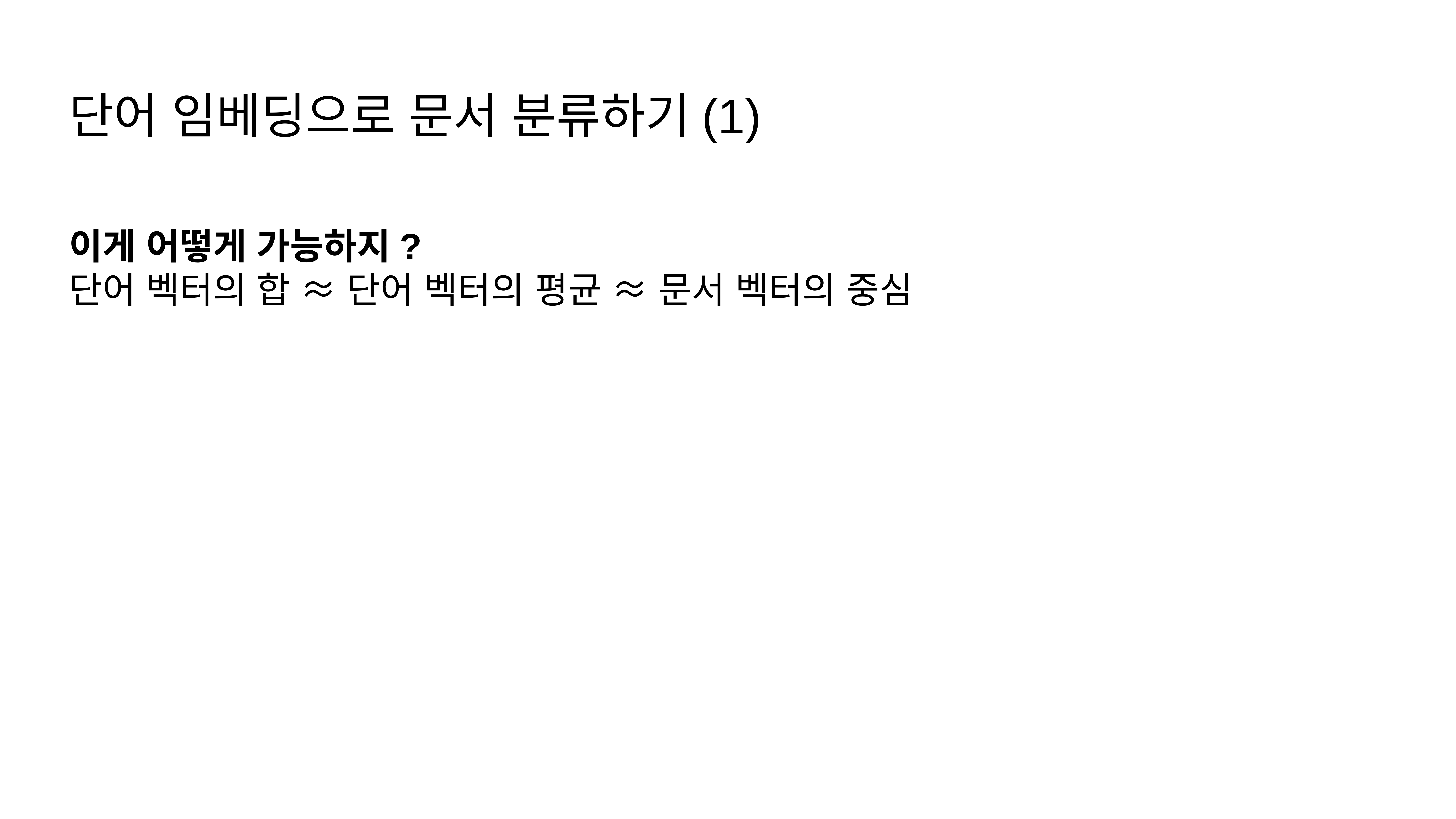

단어 임베딩으로 문서 분류하기(1)
이게 어떻게 가능하지?
단어 벡터의 합 ≈ 단어 벡터의 평균 ≈ 문서 벡터의 중심